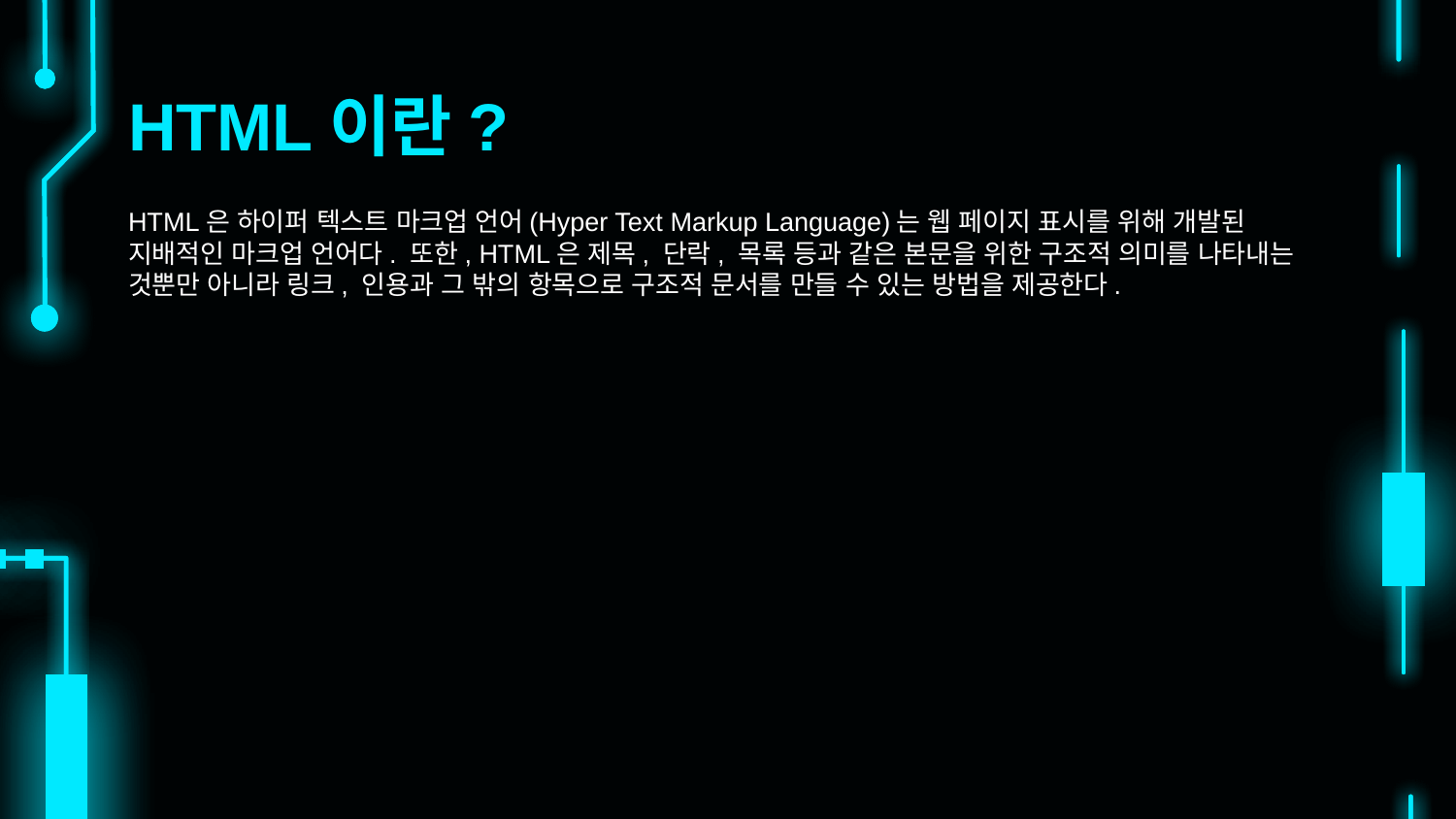

# HTML이란?
HTML은 하이퍼 텍스트 마크업 언어(Hyper Text Markup Language)는 웹 페이지 표시를 위해 개발된 지배적인 마크업 언어다. 또한, HTML은 제목, 단락, 목록 등과 같은 본문을 위한 구조적 의미를 나타내는 것뿐만 아니라 링크, 인용과 그 밖의 항목으로 구조적 문서를 만들 수 있는 방법을 제공한다.